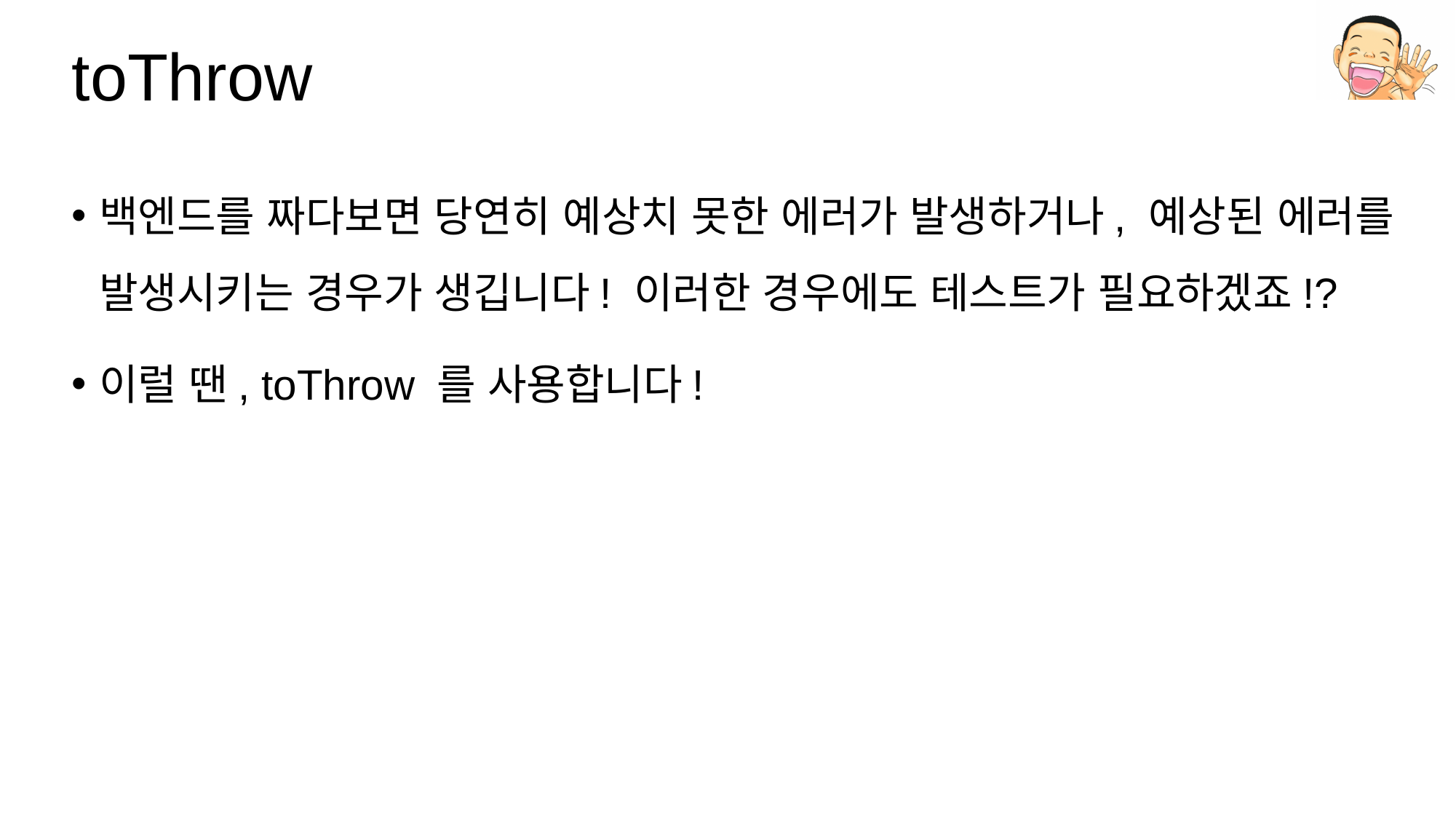

# toThrow
백엔드를 짜다보면 당연히 예상치 못한 에러가 발생하거나, 예상된 에러를 발생시키는 경우가 생깁니다! 이러한 경우에도 테스트가 필요하겠죠!?
이럴 땐, toThrow 를 사용합니다!